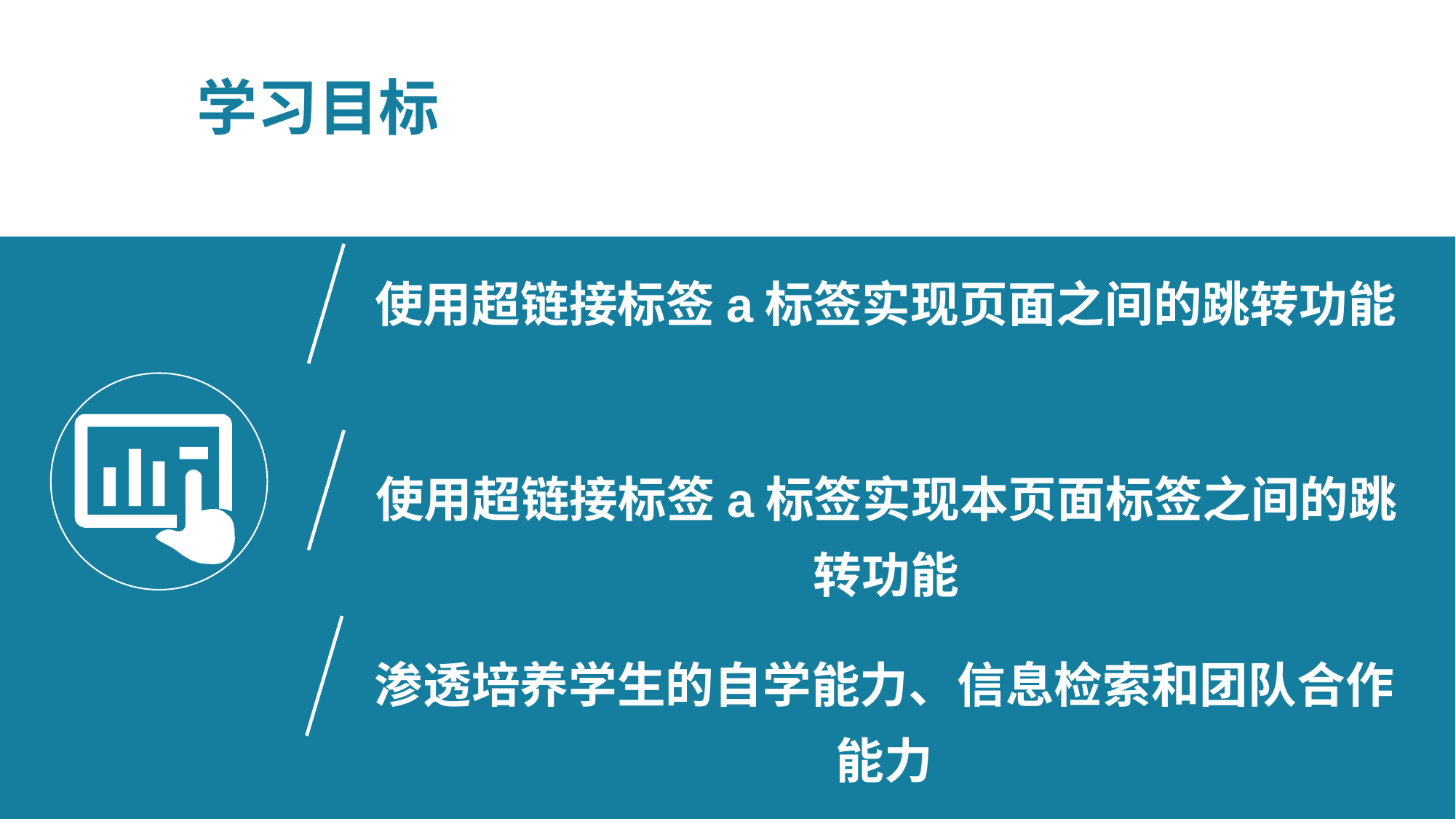

学习目标
使用超链接标签a标签实现页面之间的跳转功能

使用超链接标签a标签实现本页面标签之间的跳转功能
渗透培养学生的自学能力、信息检索和团队合作能力